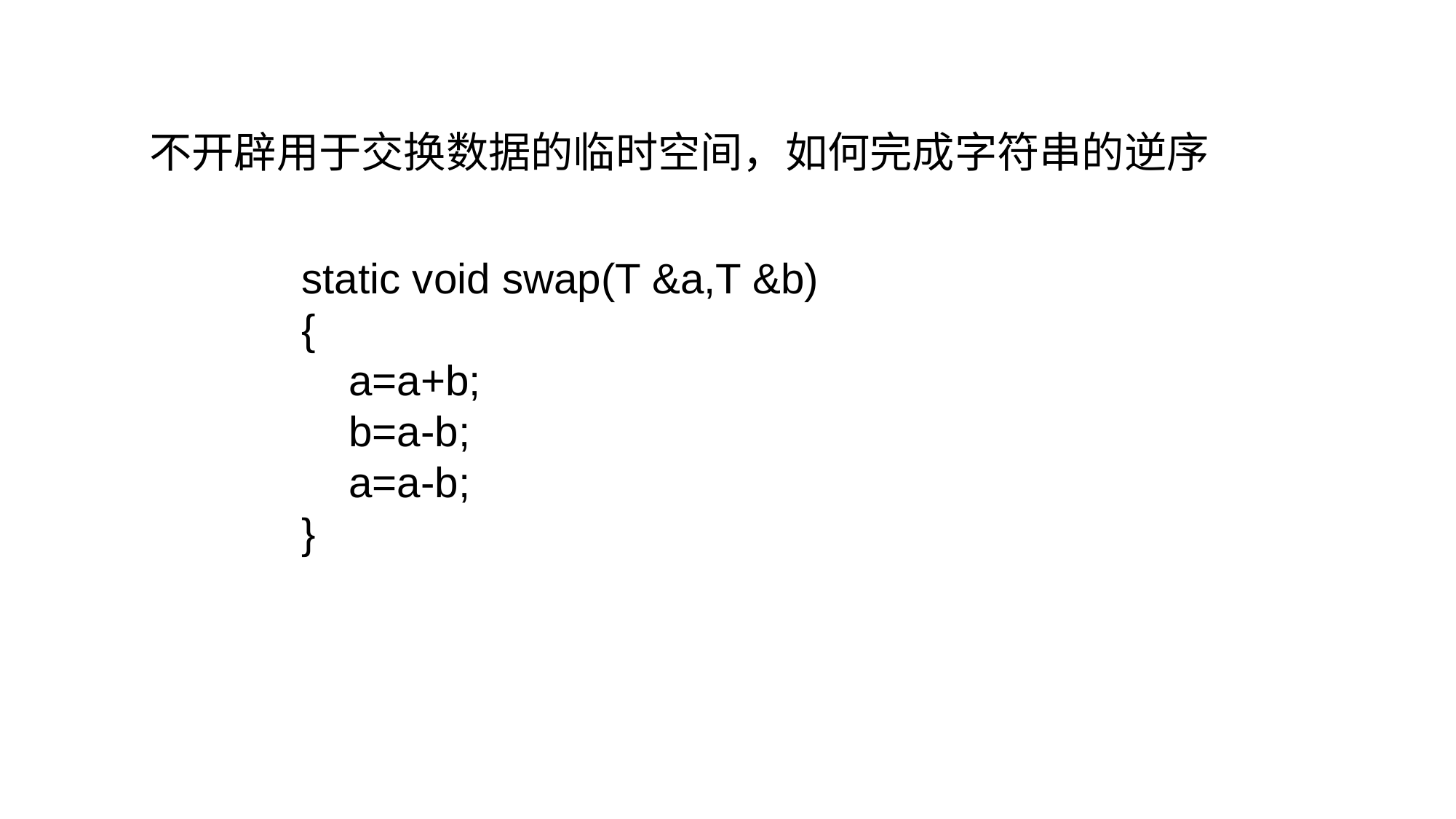

不开辟用于交换数据的临时空间，如何完成字符串的逆序
static void swap(T &a,T &b)
{
    a=a+b;
    b=a-b;
    a=a-b;
}